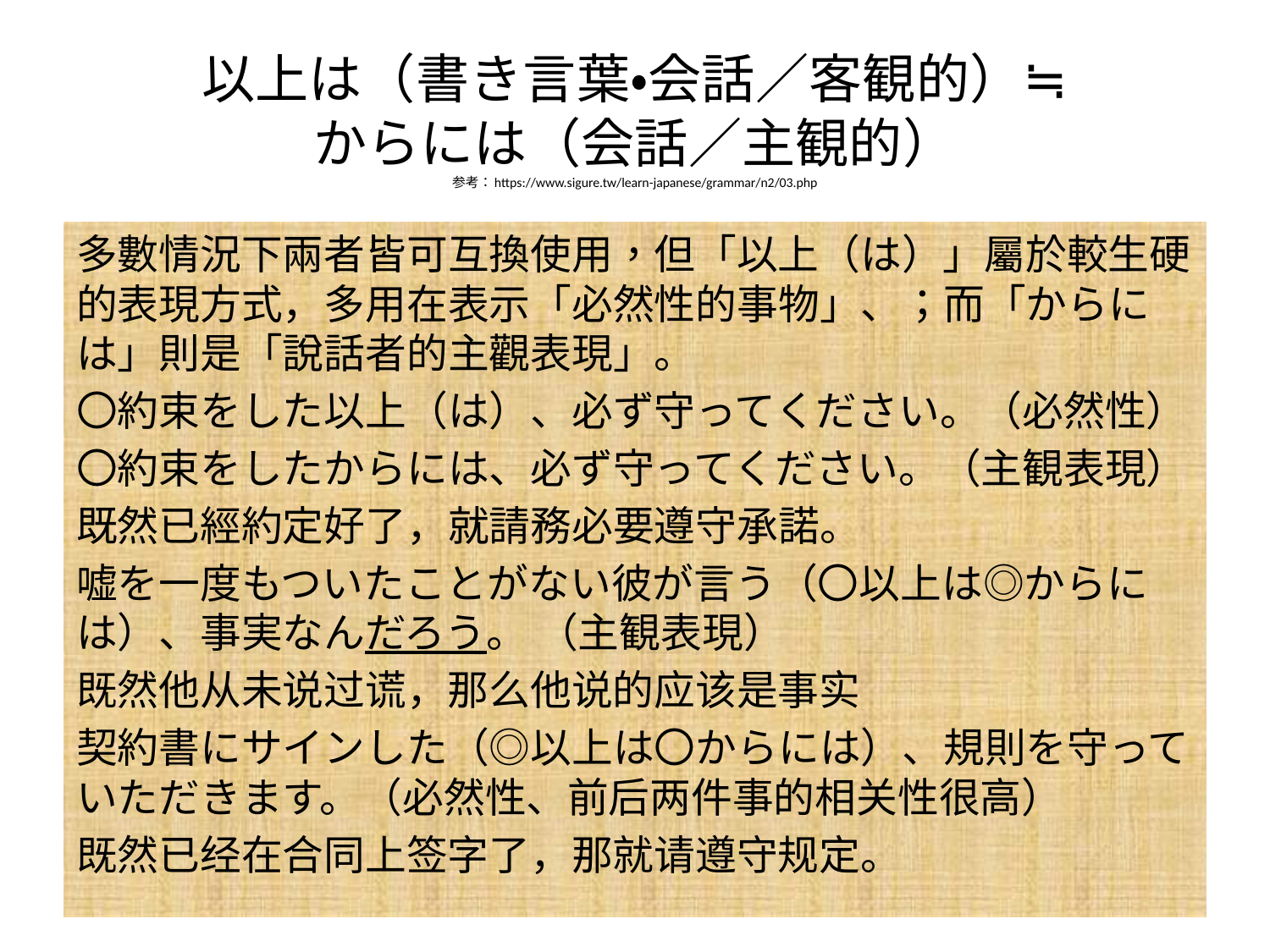

# 以上は（書き言葉・会話／客観的）≒ からには（会話／主観的） 参考：https://www.sigure.tw/learn-japanese/grammar/n2/03.php
多數情況下兩者皆可互換使用，但「以上（は）」屬於較生硬的表現方式，多用在表示「必然性的事物」、；而「からには」則是「說話者的主觀表現」。
〇約束をした以上（は）、必ず守ってください。（必然性）
〇約束をしたからには、必ず守ってください。（主観表現）
既然已經約定好了，就請務必要遵守承諾。
嘘を一度もついたことがない彼が言う（〇以上は◎からには）、事実なんだろう。 （主観表現）
既然他从未说过谎，那么他说的应该是事实
契約書にサインした（◎以上は〇からには）、規則を守っていただきます。（必然性、前后两件事的相关性很高）
既然已经在合同上签字了，那就请遵守规定。